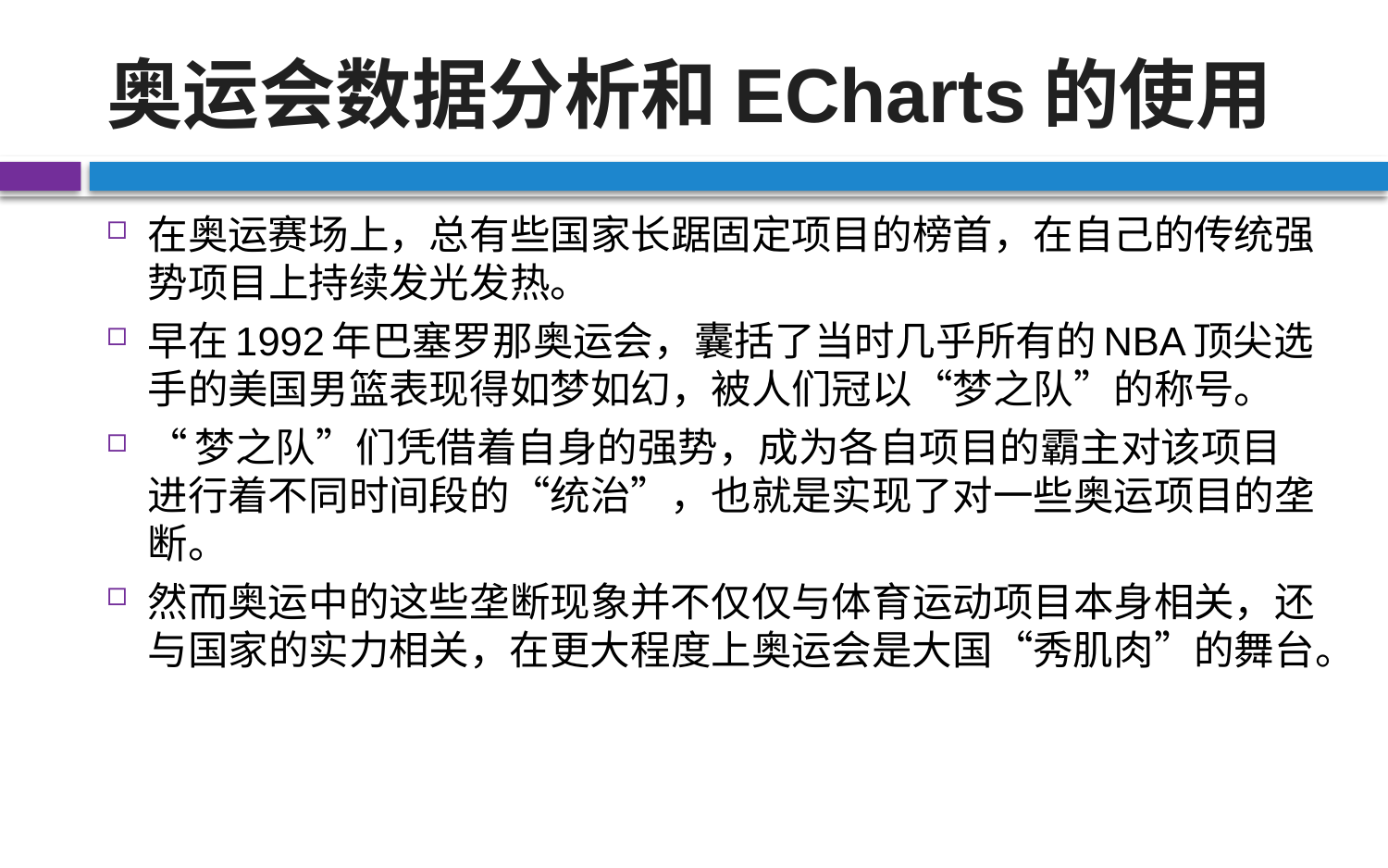

# 奥运会数据分析和ECharts的使用
在奥运赛场上，总有些国家长踞固定项目的榜首，在自己的传统强势项目上持续发光发热。
早在1992年巴塞罗那奥运会，囊括了当时几乎所有的NBA顶尖选手的美国男篮表现得如梦如幻，被人们冠以“梦之队”的称号。
“梦之队”们凭借着自身的强势，成为各自项目的霸主对该项目进行着不同时间段的“统治”，也就是实现了对一些奥运项目的垄断。
然而奥运中的这些垄断现象并不仅仅与体育运动项目本身相关，还与国家的实力相关，在更大程度上奥运会是大国“秀肌肉”的舞台。